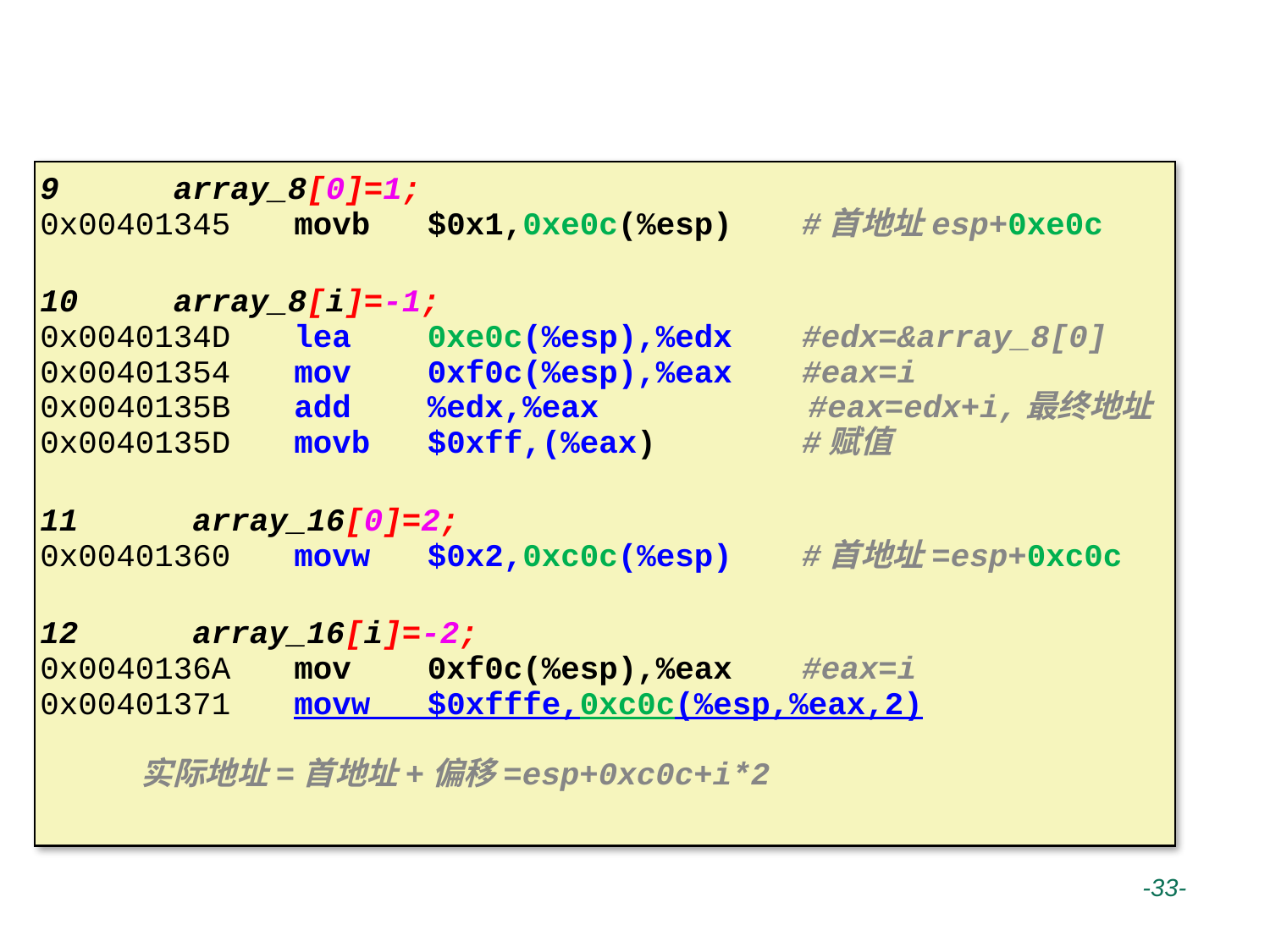

# 一维数组变量寻址方式
9      array_8[0]=1;
0x00401345	movb   $0x1,0xe0c(%esp)	#首地址esp+0xe0c

10     array_8[i]=-1;
0x0040134D	lea    0xe0c(%esp),%edx	#edx=&array_8[0]
0x00401354	mov    0xf0c(%esp),%eax	#eax=i
0x0040135B	add    %edx,%eax	       #eax=edx+i,最终地址
0x0040135D	movb   $0xff,(%eax)    	#赋值

11      array_16[0]=2;
0x00401360	movw   $0x2,0xc0c(%esp) 	#首地址=esp+0xc0c

12      array_16[i]=-2;
0x0040136A	mov    0xf0c(%esp),%eax	#eax=i
0x00401371	movw   $0xfffe,0xc0c(%esp,%eax,2)

             实际地址=首地址+偏移=esp+0xc0c+i*2

 -33-